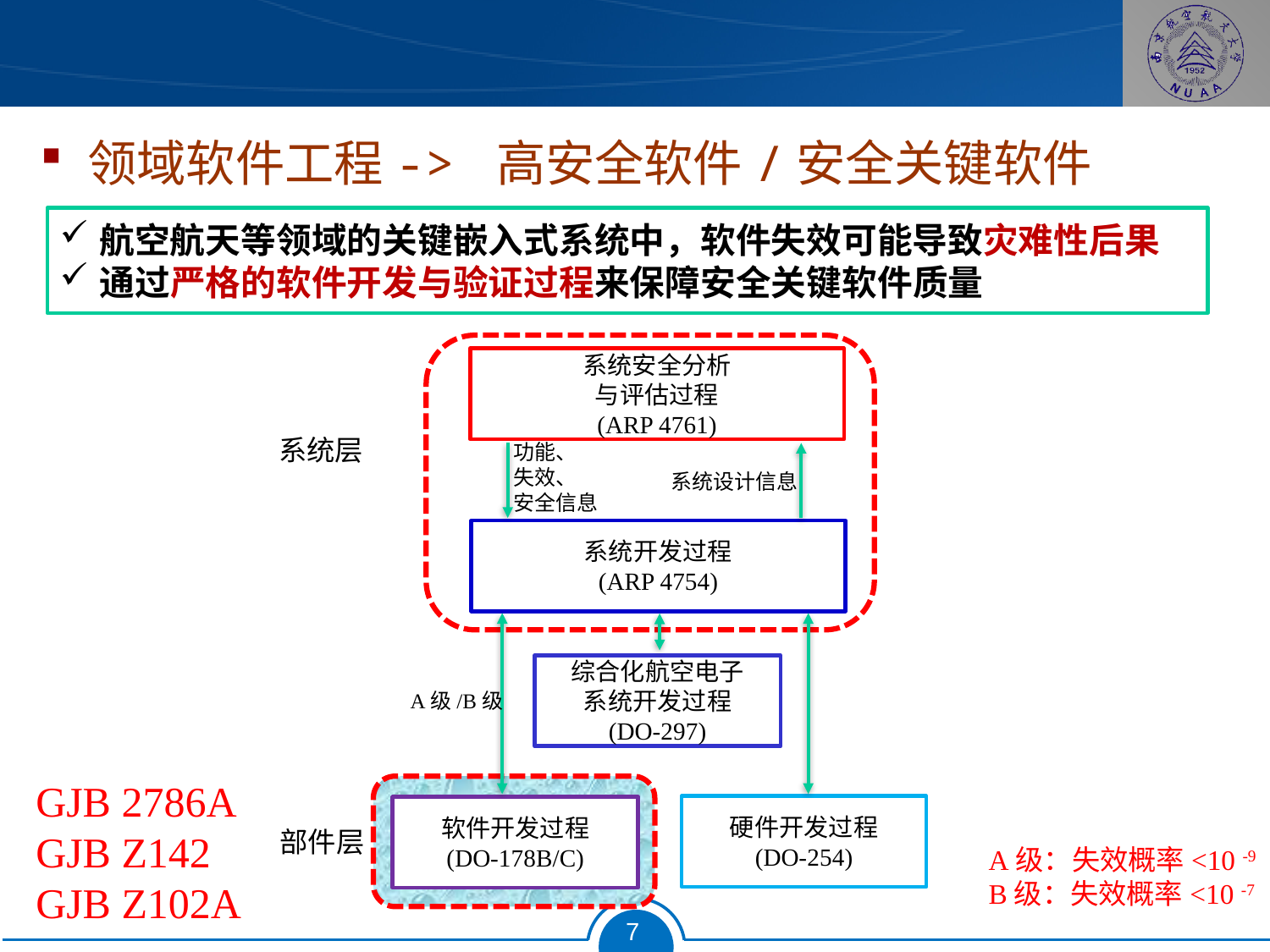

领域软件工程-> 高安全软件/安全关键软件
航空航天等领域的关键嵌入式系统中，软件失效可能导致灾难性后果
通过严格的软件开发与验证过程来保障安全关键软件质量

系统安全分析
与评估过程
(ARP 4761)
系统层
功能、
失效、
安全信息
系统设计信息
系统开发过程
(ARP 4754)
综合化航空电子
系统开发过程
(DO-297)
A级/B级

硬件开发过程
(DO-254)
软件开发过程
(DO-178B/C)
部件层
GJB 2786A
GJB Z142
GJB Z102A
A级：失效概率<10 -9
B级：失效概率<10 -7